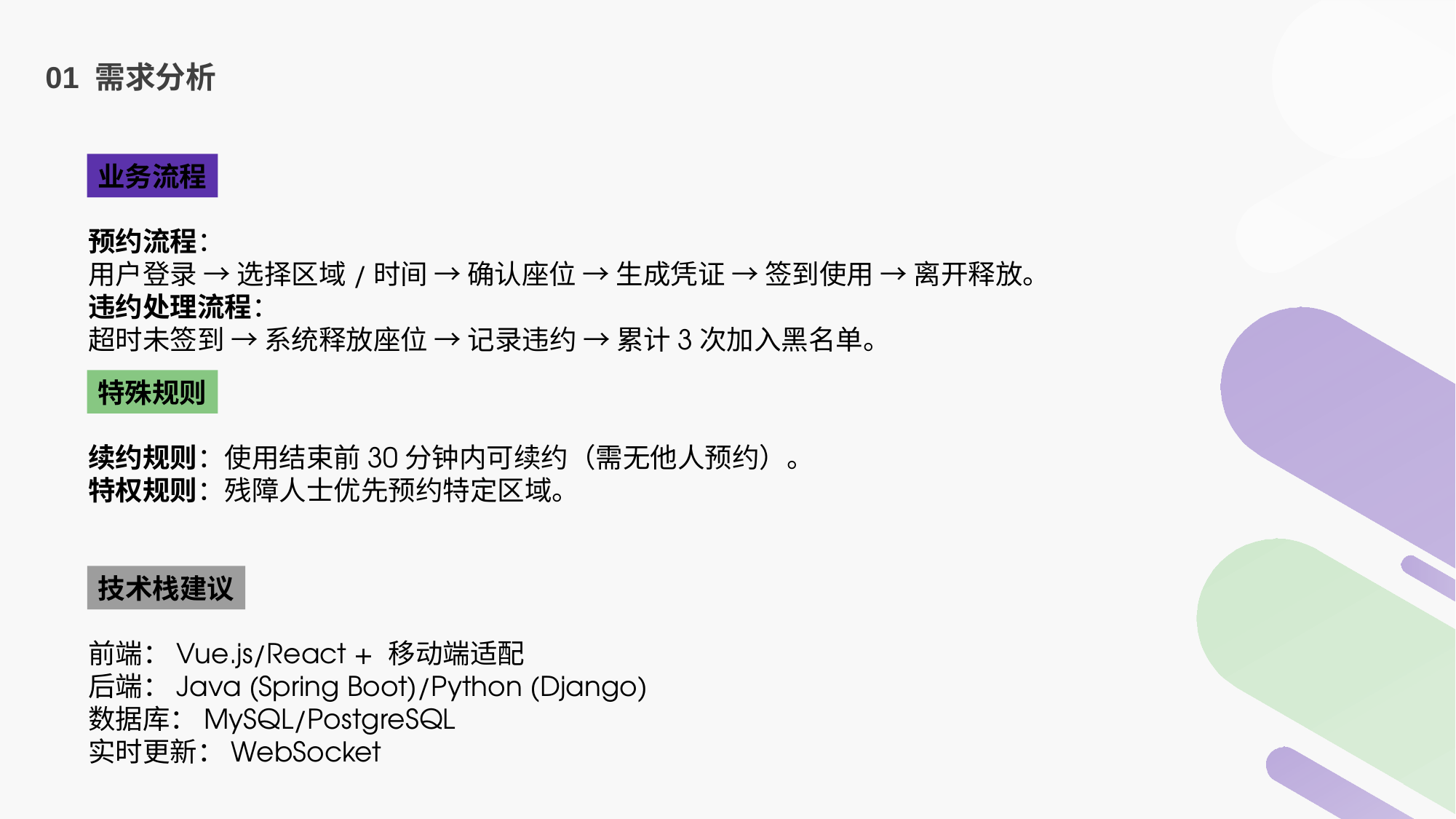

01 需求分析
业务流程
预约流程：
用户登录 → 选择区域/时间 → 确认座位 → 生成凭证 → 签到使用 → 离开释放。
违约处理流程：
超时未签到 → 系统释放座位 → 记录违约 → 累计3次加入黑名单。
特殊规则
续约规则：使用结束前30分钟内可续约（需无他人预约）。
特权规则：残障人士优先预约特定区域。
技术栈建议
前端：Vue.js/React + 移动端适配
后端：Java (Spring Boot)/Python (Django)
数据库：MySQL/PostgreSQL
实时更新：WebSocket